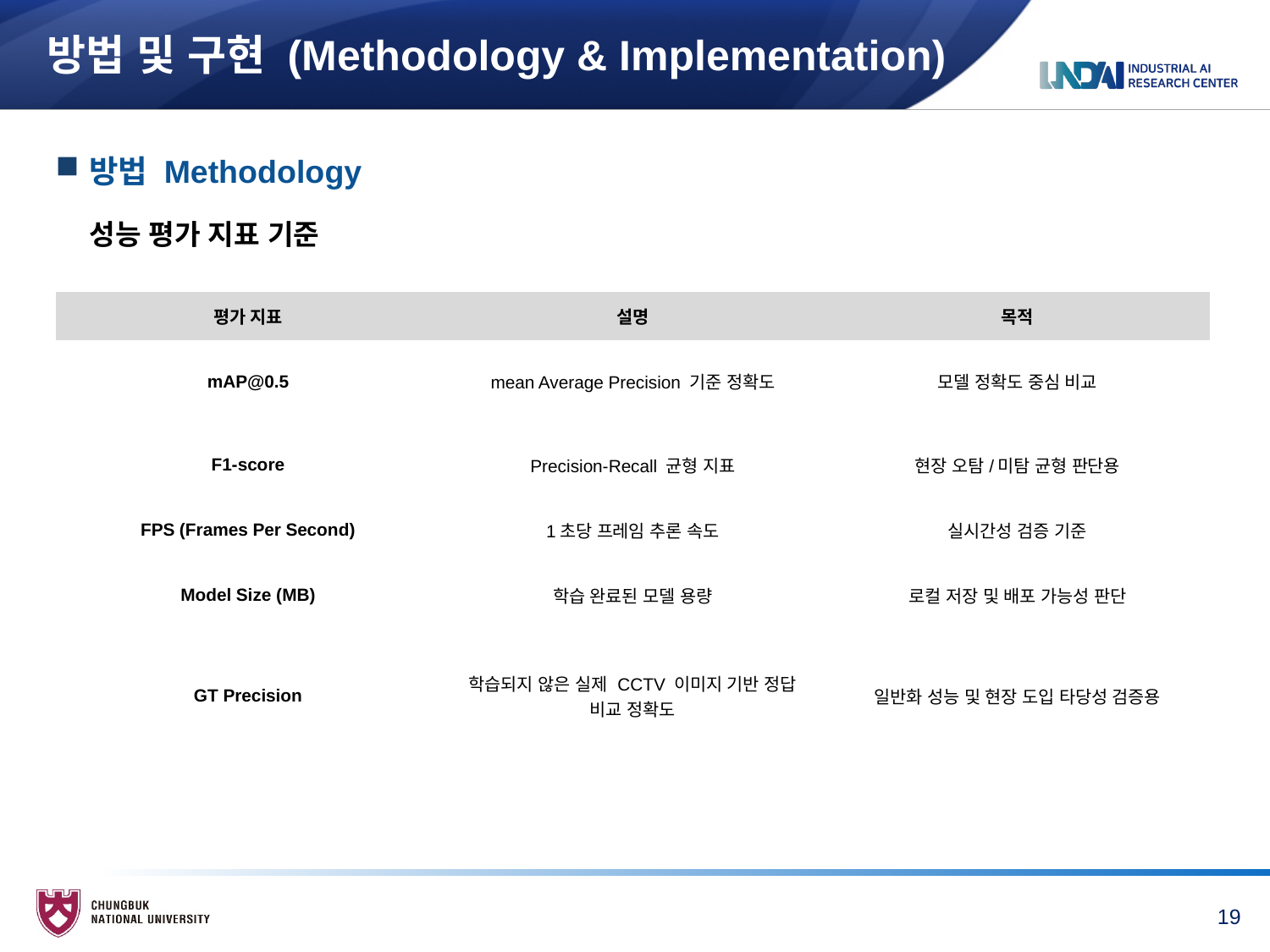

# 방법 및 구현 (Methodology & Implementation)
방법 Methodology
성능 평가 지표 기준

| 평가 지표 | 설명 | 목적 |
| --- | --- | --- |
| mAP@0.5 | mean Average Precision 기준 정확도 | 모델 정확도 중심 비교 |
| F1-score | Precision-Recall 균형 지표 | 현장 오탐/미탐 균형 판단용 |
| FPS (Frames Per Second) | 1초당 프레임 추론 속도 | 실시간성 검증 기준 |
| Model Size (MB) | 학습 완료된 모델 용량 | 로컬 저장 및 배포 가능성 판단 |
| GT Precision | 학습되지 않은 실제 CCTV 이미지 기반 정답 비교 정확도 | 일반화 성능 및 현장 도입 타당성 검증용 |